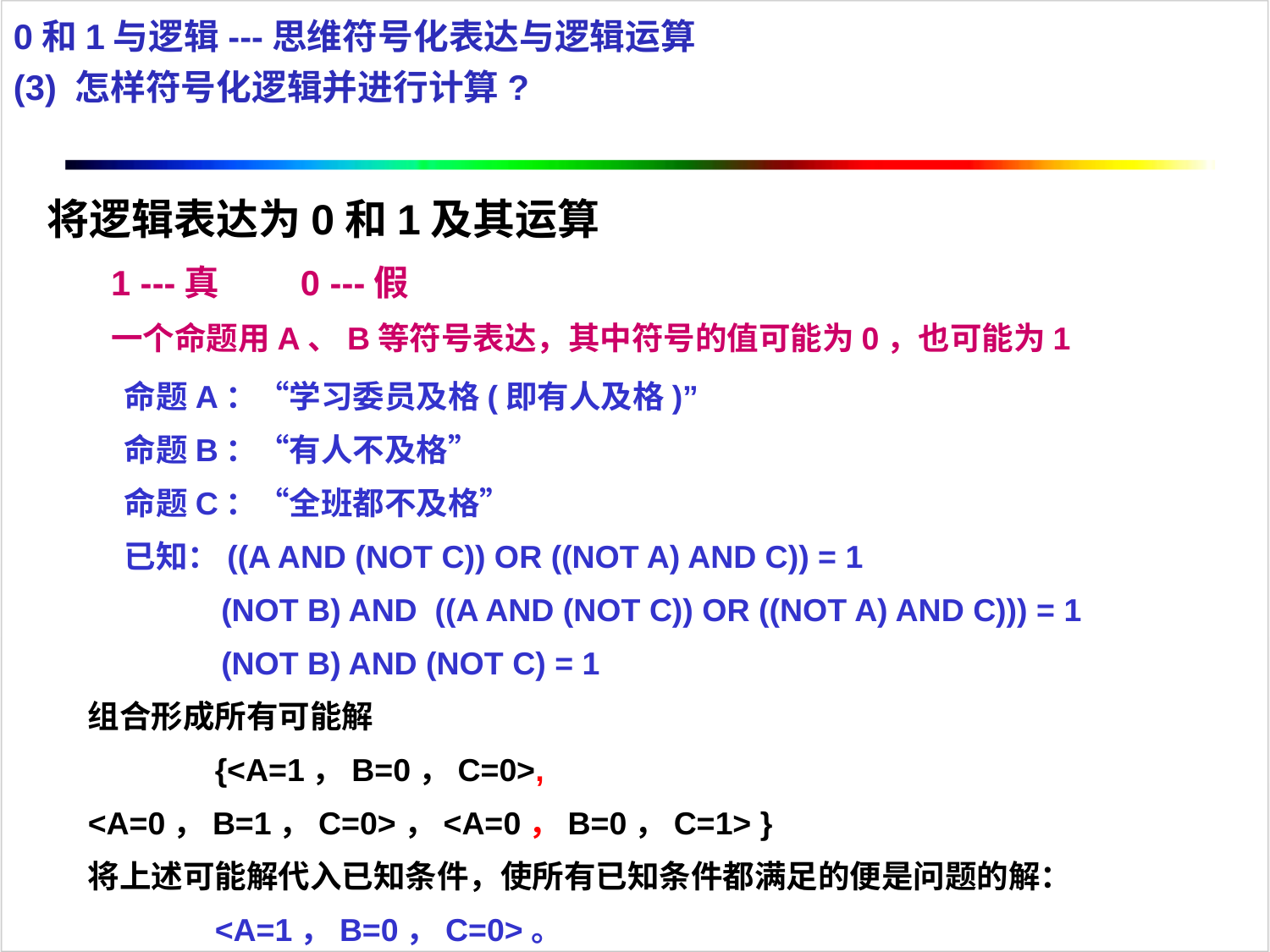

0和1与逻辑---思维符号化表达与逻辑运算
(3) 怎样符号化逻辑并进行计算?
将逻辑表达为0和1及其运算
1 ---真         0 ---假
一个命题用A、B等符号表达，其中符号的值可能为0，也可能为1
    命题A：“学习委员及格(即有人及格)”
    命题B：“有人不及格”
    命题C：“全班都不及格”
    已知：((A AND (NOT C)) OR ((NOT A) AND C)) = 1
               (NOT B) AND  ((A AND (NOT C)) OR ((NOT A) AND C))) = 1
               (NOT B) AND (NOT C) = 1
组合形成所有可能解
	{<A=1，B=0，C=0>, <A=0，B=1，C=0>，<A=0，B=0，C=1> }
将上述可能解代入已知条件，使所有已知条件都满足的便是问题的解：
	<A=1，B=0，C=0>。